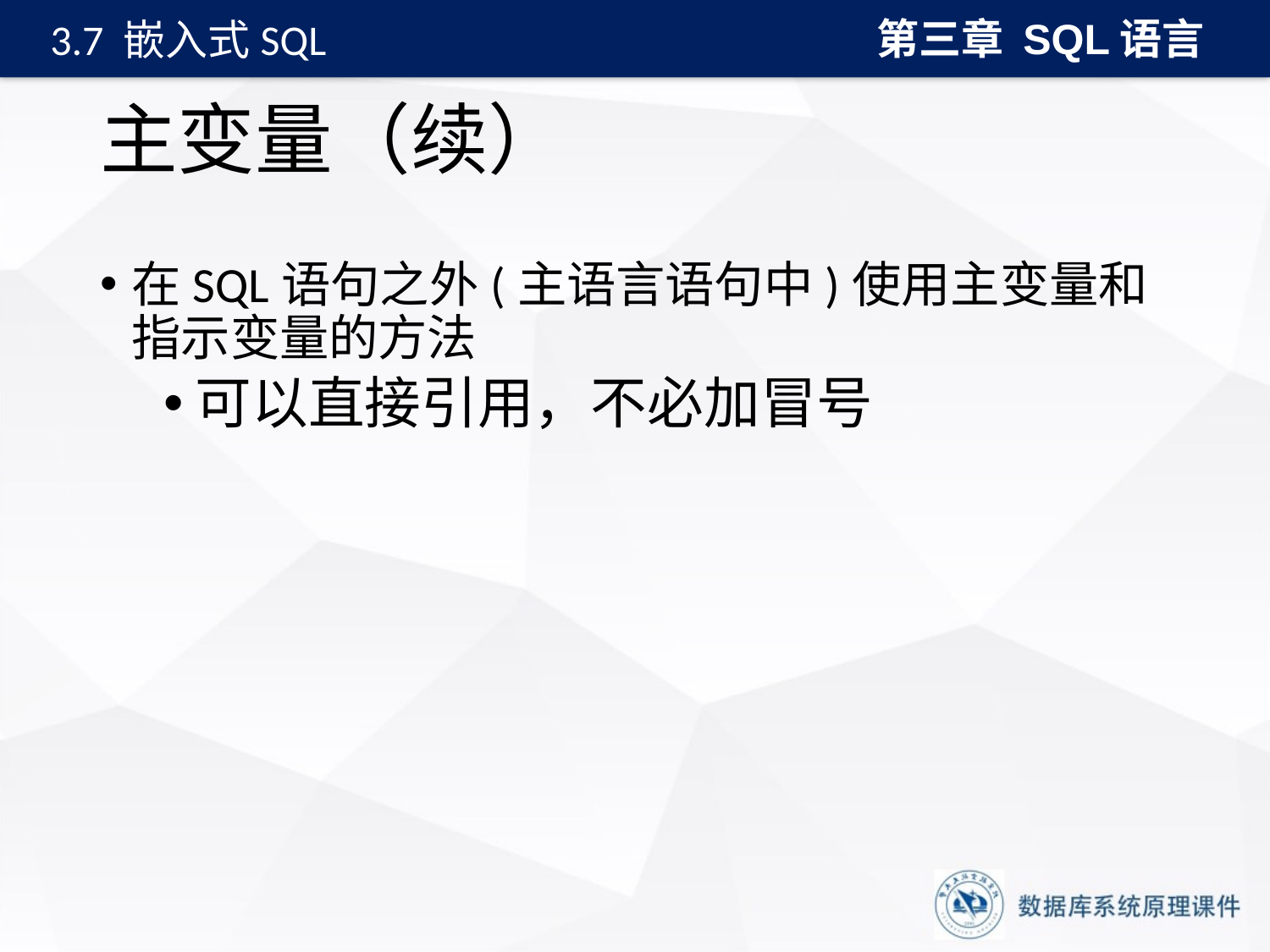

第三章 SQL语言
3.7 嵌入式SQL
# 主变量（续）
在SQL语句之外(主语言语句中)使用主变量和指示变量的方法
可以直接引用，不必加冒号